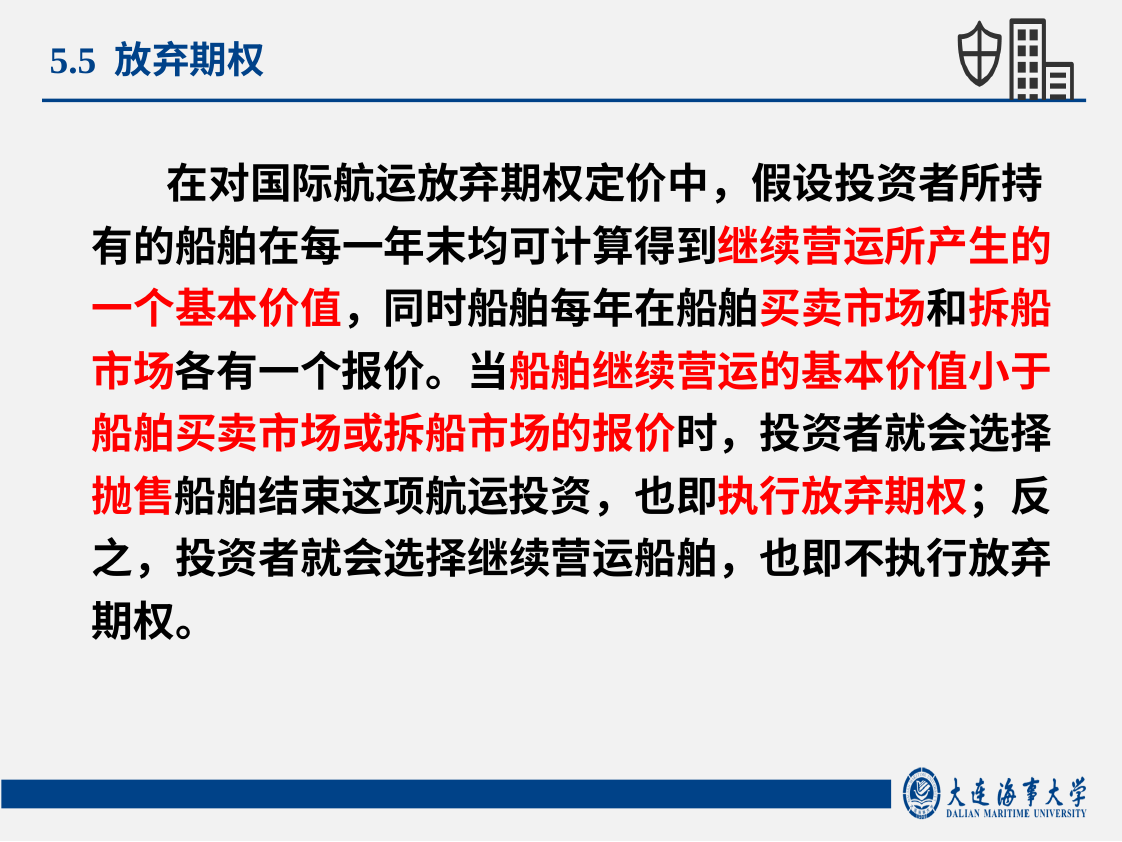

5.5 放弃期权
在对国际航运放弃期权定价中，假设投资者所持有的船舶在每一年末均可计算得到继续营运所产生的一个基本价值，同时船舶每年在船舶买卖市场和拆船市场各有一个报价。当船舶继续营运的基本价值小于船舶买卖市场或拆船市场的报价时，投资者就会选择抛售船舶结束这项航运投资，也即执行放弃期权；反之，投资者就会选择继续营运船舶，也即不执行放弃期权。